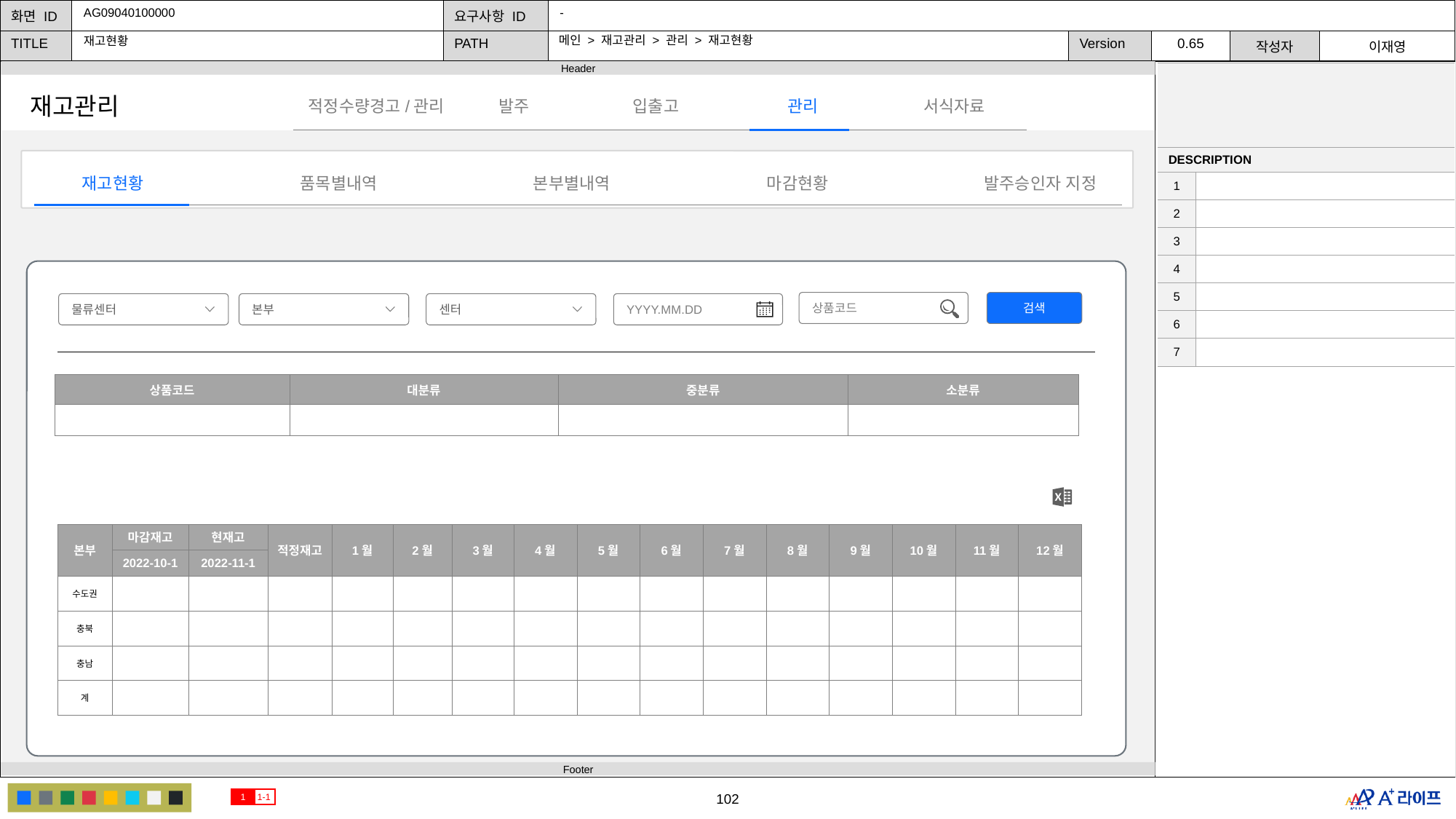

AG09040100000
-
메인 > 재고관리 > 관리 > 재고현황
재고현황
|  |  |
| --- | --- |
| DESCRIPTION |  |
| 1 |  |
| 2 |  |
| 3 |  |
| 4 |  |
| 5 |  |
| 6 |  |
| 7 |  |
재고관리
발주
관리
적정수량경고/관리
입출고
서식자료

재고현황
품목별내역
본부별내역
마감현황
발주승인자 지정

상품코드
검색
물류센터

본부

센터

YYYY.MM.DD

| 상품코드 | 대분류 | 중분류 | 소분류 |
| --- | --- | --- | --- |
|  |  |  |  |

| 본부 | 마감재고 | 현재고 | 적정재고 | 1월 | 2월 | 3월 | 4월 | 5월 | 6월 | 7월 | 8월 | 9월 | 10월 | 11월 | 12월 |
| --- | --- | --- | --- | --- | --- | --- | --- | --- | --- | --- | --- | --- | --- | --- | --- |
|  | 2022-10-1 | 2022-11-1 |  |  |  |  |  |  |  |  |  |  |  |  |  |
| 수도권 |  |  |  |  |  |  |  |  |  |  |  |  |  |  |  |
| 충북 |  |  |  |  |  |  |  |  |  |  |  |  |  |  |  |
| 충남 |  |  |  |  |  |  |  |  |  |  |  |  |  |  |  |
| 계 |  |  |  |  |  |  |  |  |  |  |  |  |  |  |  |
1
1-1